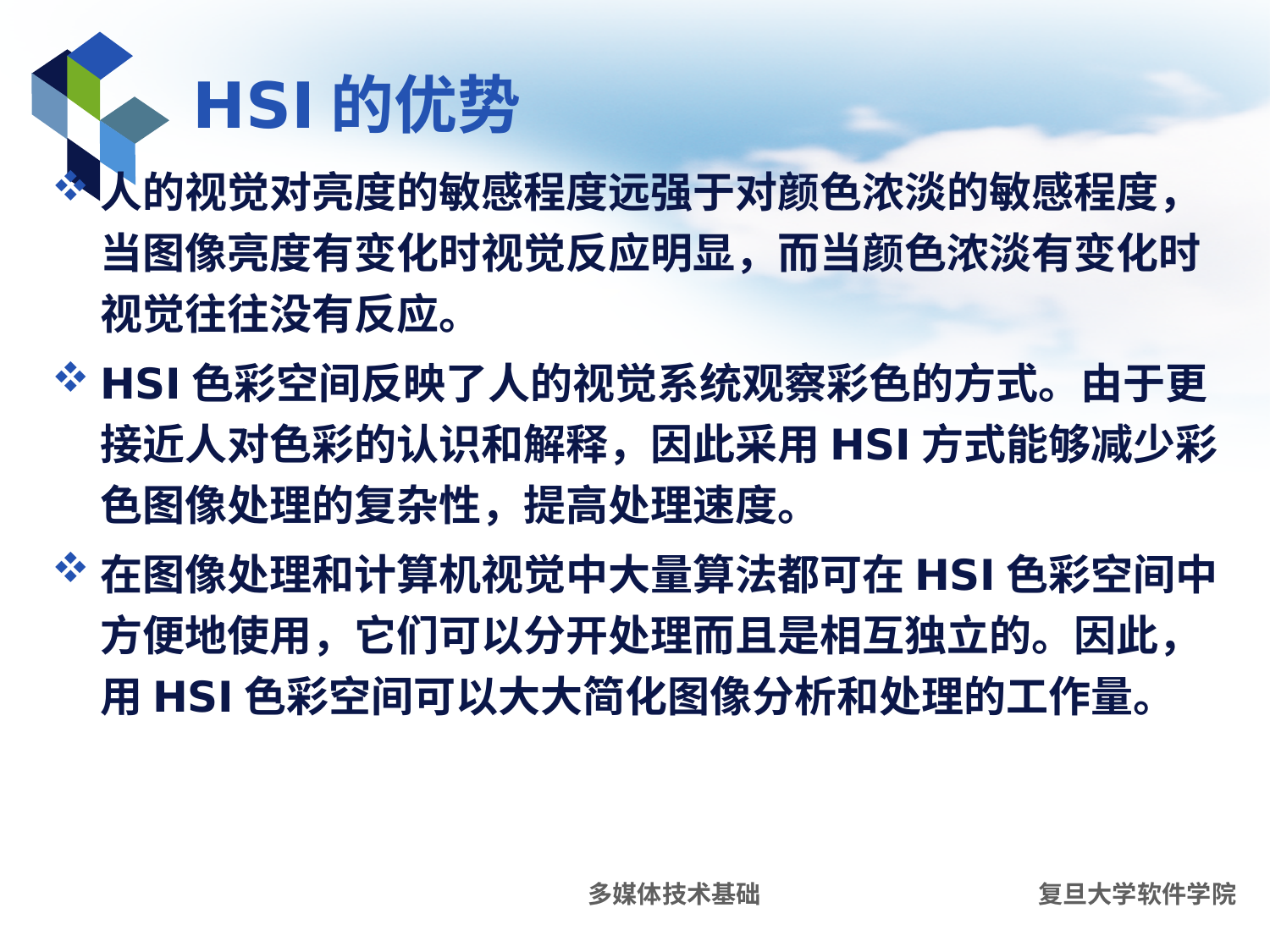

# HSI的优势
人的视觉对亮度的敏感程度远强于对颜色浓淡的敏感程度，当图像亮度有变化时视觉反应明显，而当颜色浓淡有变化时视觉往往没有反应。
HSI色彩空间反映了人的视觉系统观察彩色的方式。由于更接近人对色彩的认识和解释，因此采用HSI方式能够减少彩色图像处理的复杂性，提高处理速度。
在图像处理和计算机视觉中大量算法都可在HSI色彩空间中方便地使用，它们可以分开处理而且是相互独立的。因此，用HSI色彩空间可以大大简化图像分析和处理的工作量。

多媒体技术基础